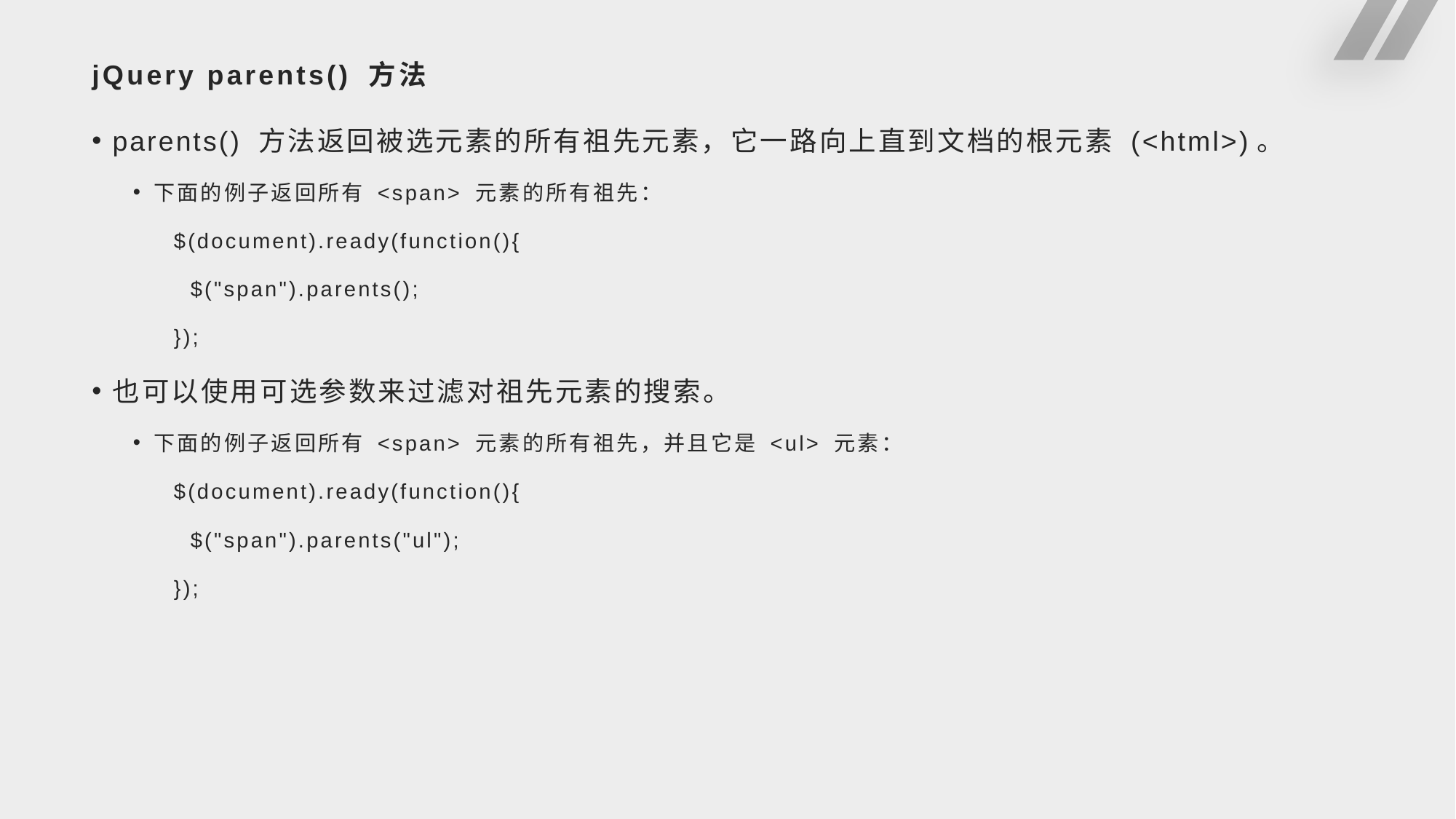

# jQuery parents() 方法
parents() 方法返回被选元素的所有祖先元素，它一路向上直到文档的根元素 (<html>)。
下面的例子返回所有 <span> 元素的所有祖先：
$(document).ready(function(){
  $("span").parents();
});
也可以使用可选参数来过滤对祖先元素的搜索。
下面的例子返回所有 <span> 元素的所有祖先，并且它是 <ul> 元素：
$(document).ready(function(){
  $("span").parents("ul");
});